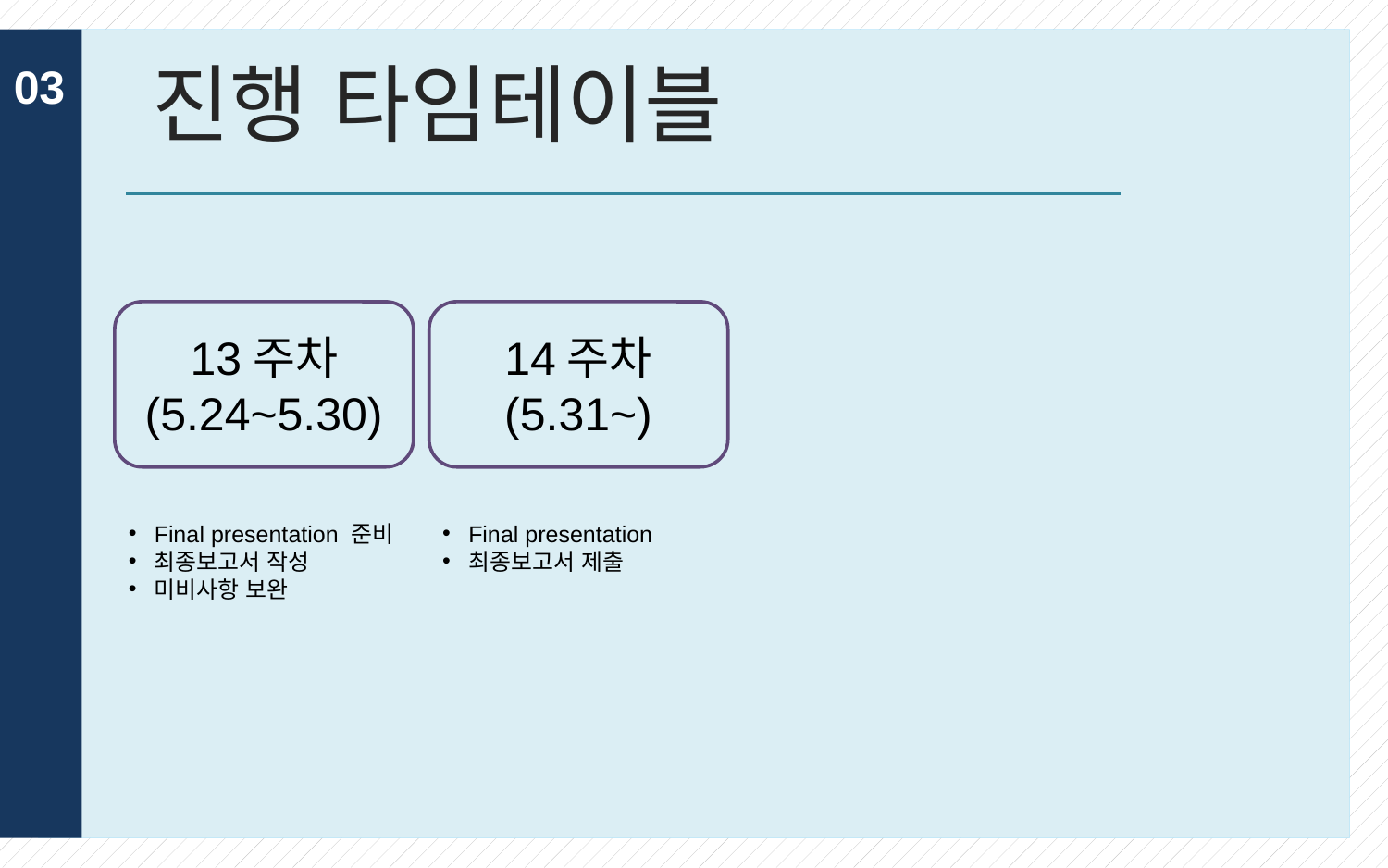

# 진행 타임테이블
03
13주차
(5.24~5.30)
14주차
(5.31~)
Final presentation 준비
최종보고서 작성
미비사항 보완

Final presentation
최종보고서 제출